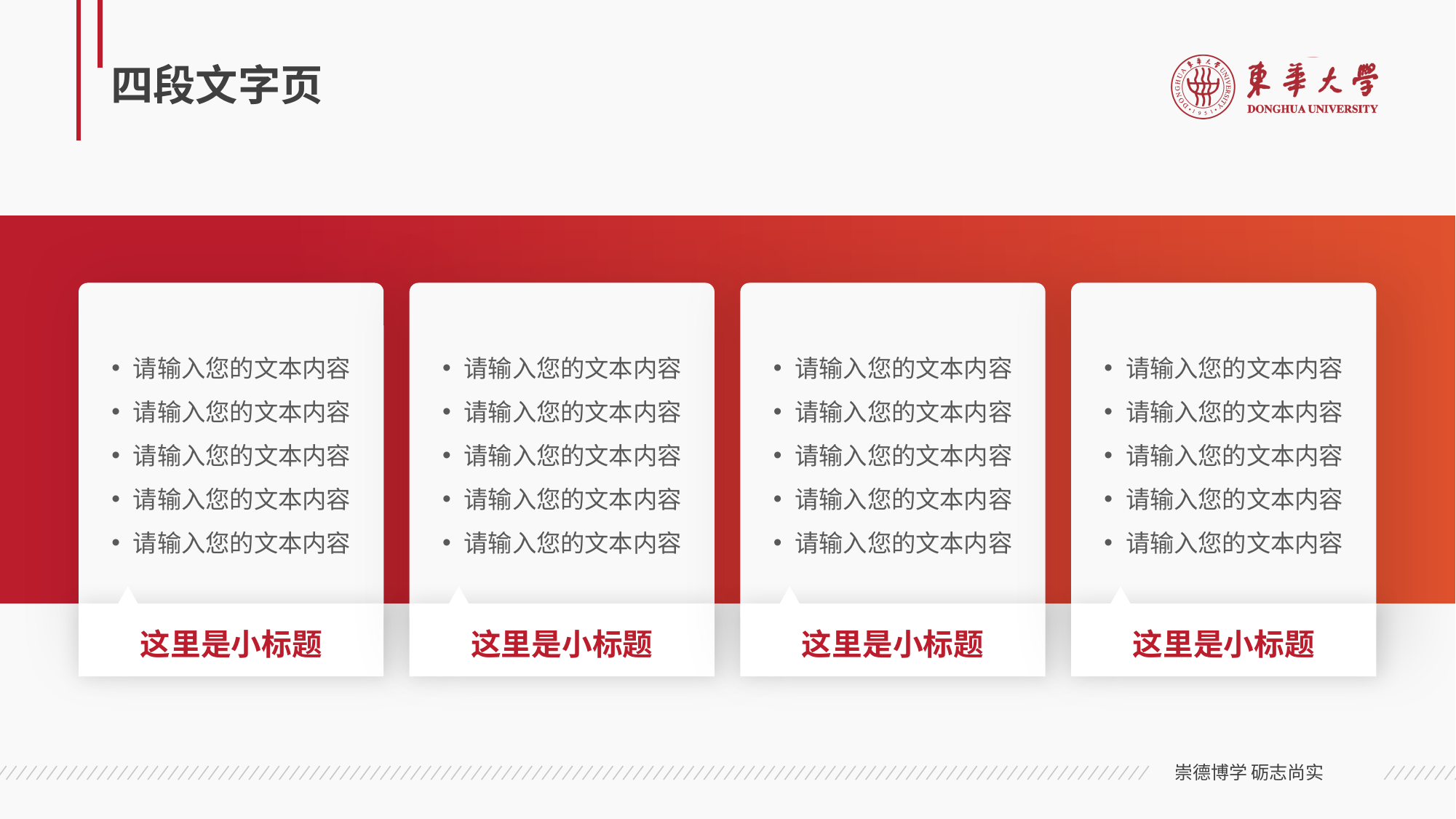

# 四段文字页

请输入您的文本内容
请输入您的文本内容
请输入您的文本内容
请输入您的文本内容
请输入您的文本内容
这里是小标题

请输入您的文本内容
请输入您的文本内容
请输入您的文本内容
请输入您的文本内容
请输入您的文本内容
这里是小标题

请输入您的文本内容
请输入您的文本内容
请输入您的文本内容
请输入您的文本内容
请输入您的文本内容
这里是小标题

请输入您的文本内容
请输入您的文本内容
请输入您的文本内容
请输入您的文本内容
请输入您的文本内容
这里是小标题